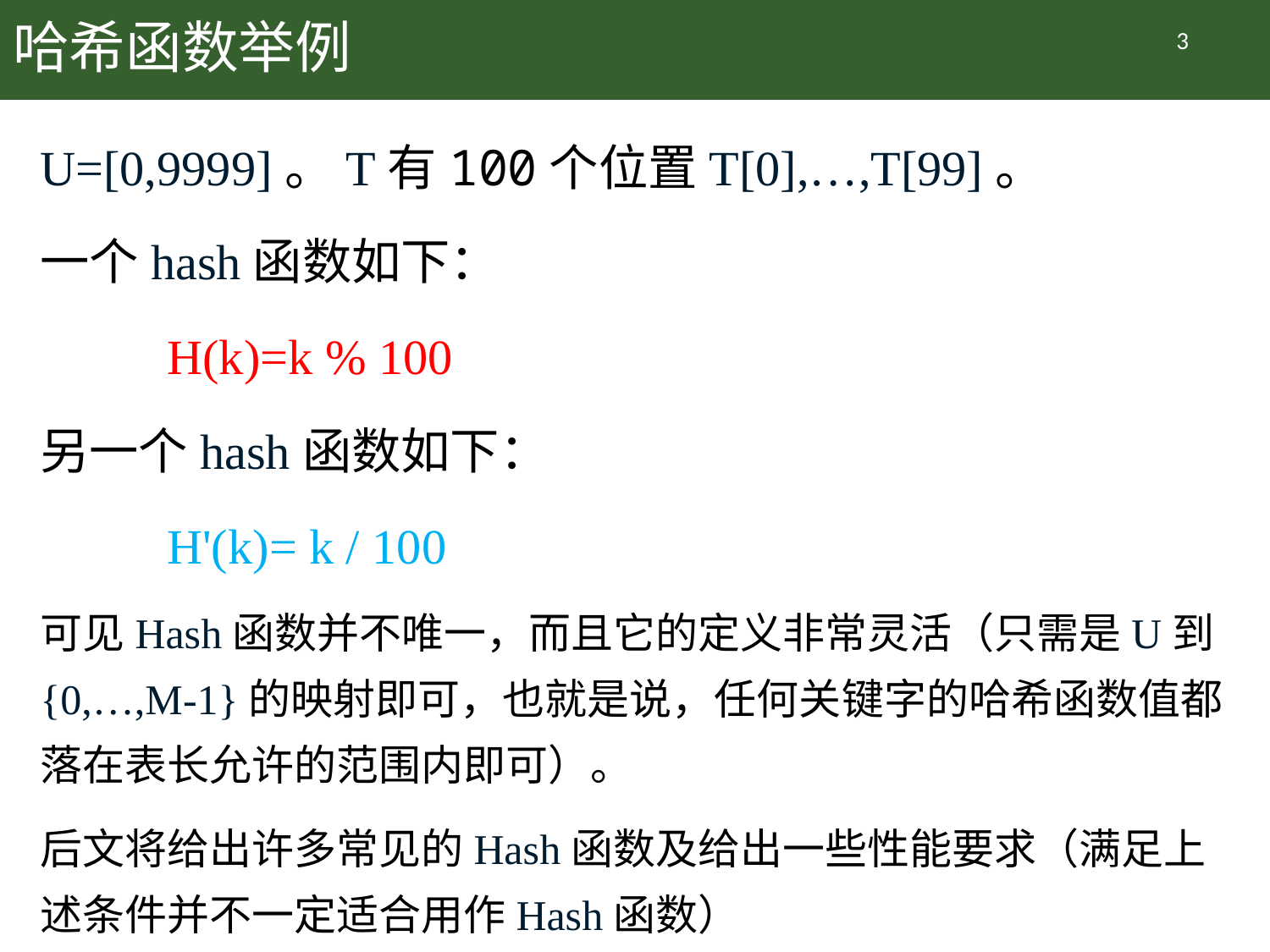

# 哈希函数举例
3
U=[0,9999]。T有100个位置T[0],…,T[99]。
一个hash函数如下：
	H(k)=k % 100
另一个hash函数如下：
	H'(k)= k / 100
可见Hash函数并不唯一，而且它的定义非常灵活（只需是U到{0,…,M-1}的映射即可，也就是说，任何关键字的哈希函数值都落在表长允许的范围内即可）。
后文将给出许多常见的Hash函数及给出一些性能要求（满足上述条件并不一定适合用作Hash函数）